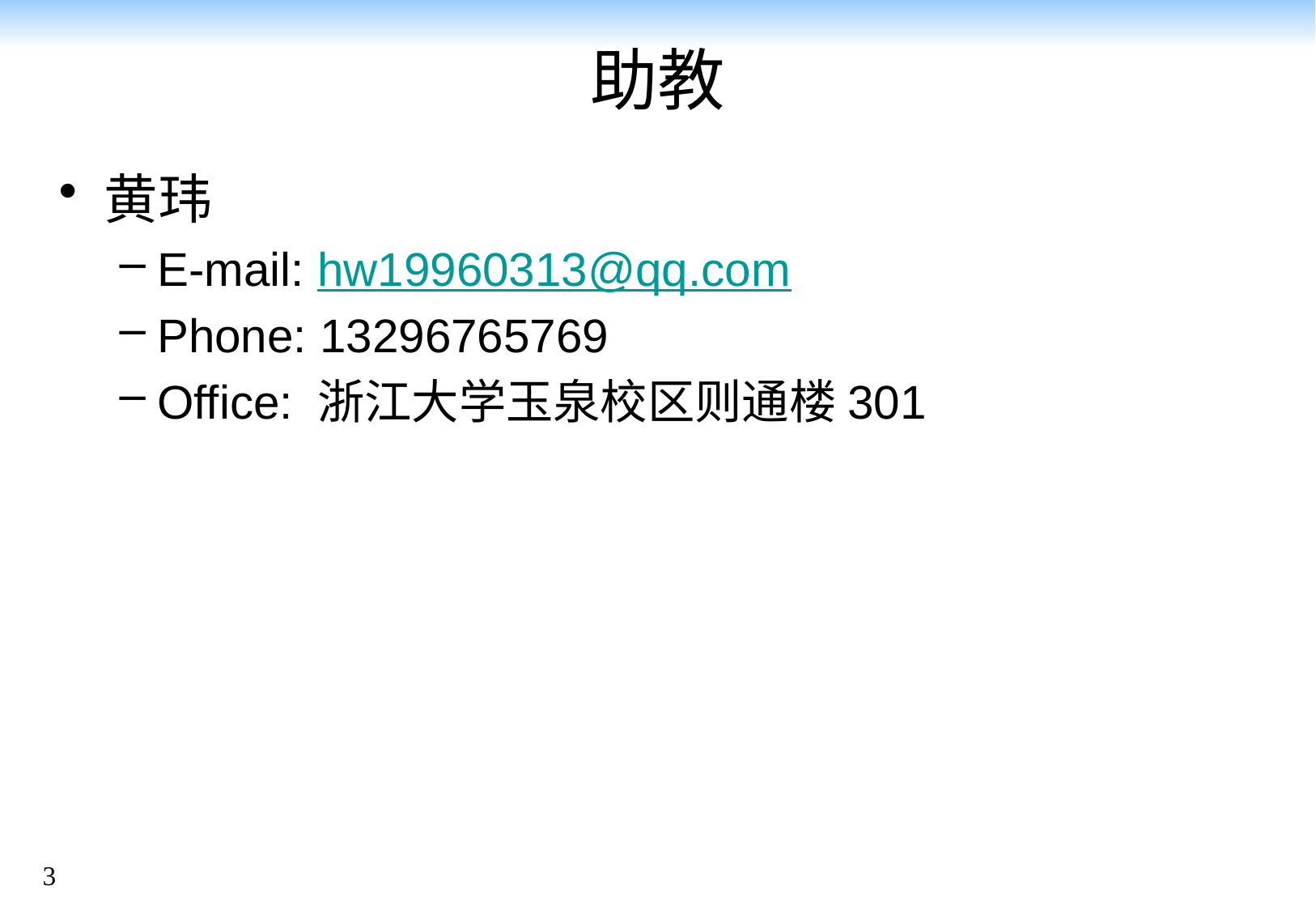

# 助教
黄玮
E-mail: hw19960313@qq.com
Phone: 13296765769
Office: 浙江大学玉泉校区则通楼301